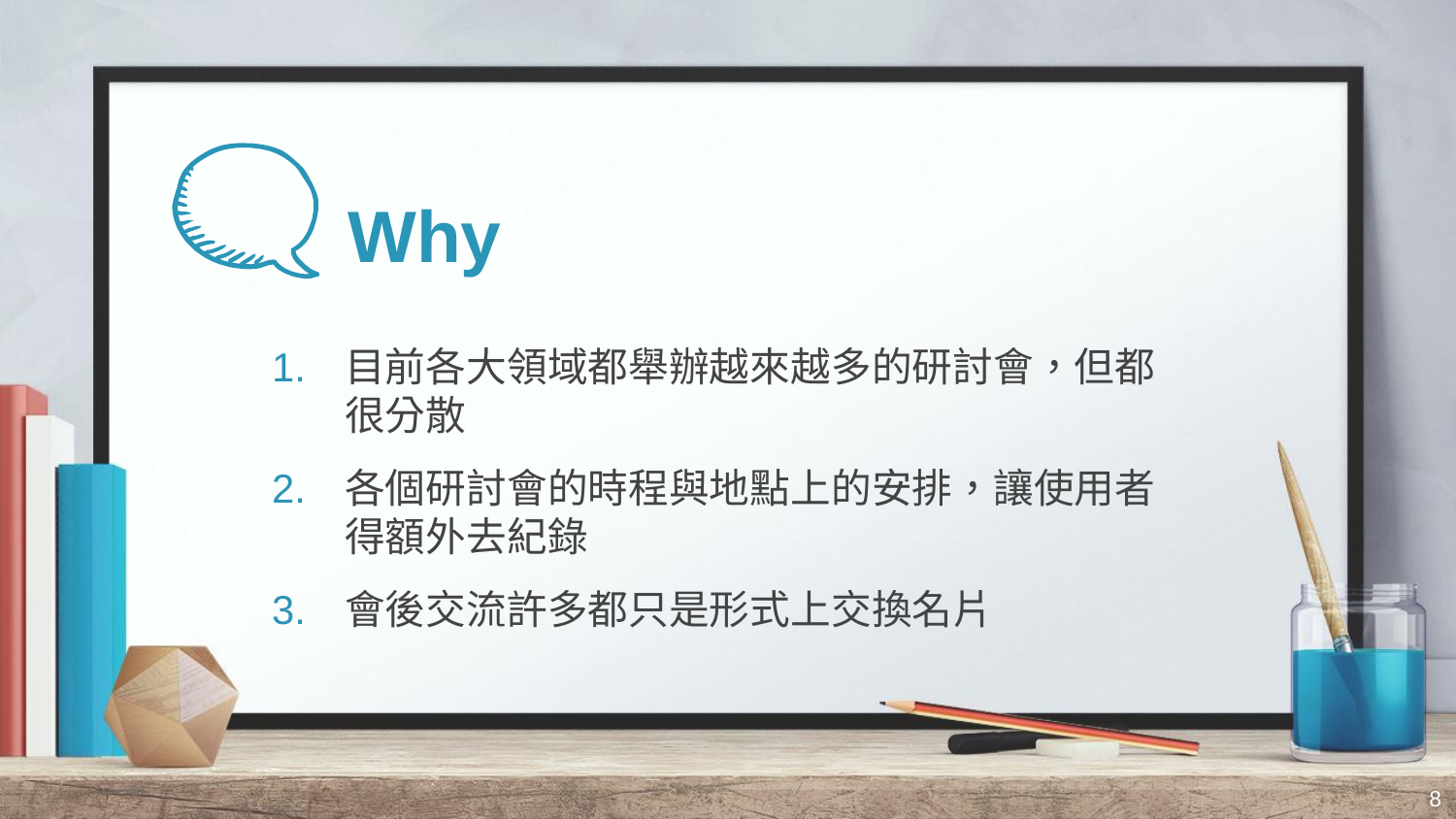

# Why
目前各大領域都舉辦越來越多的研討會，但都很分散
各個研討會的時程與地點上的安排，讓使用者得額外去紀錄
會後交流許多都只是形式上交換名片
8